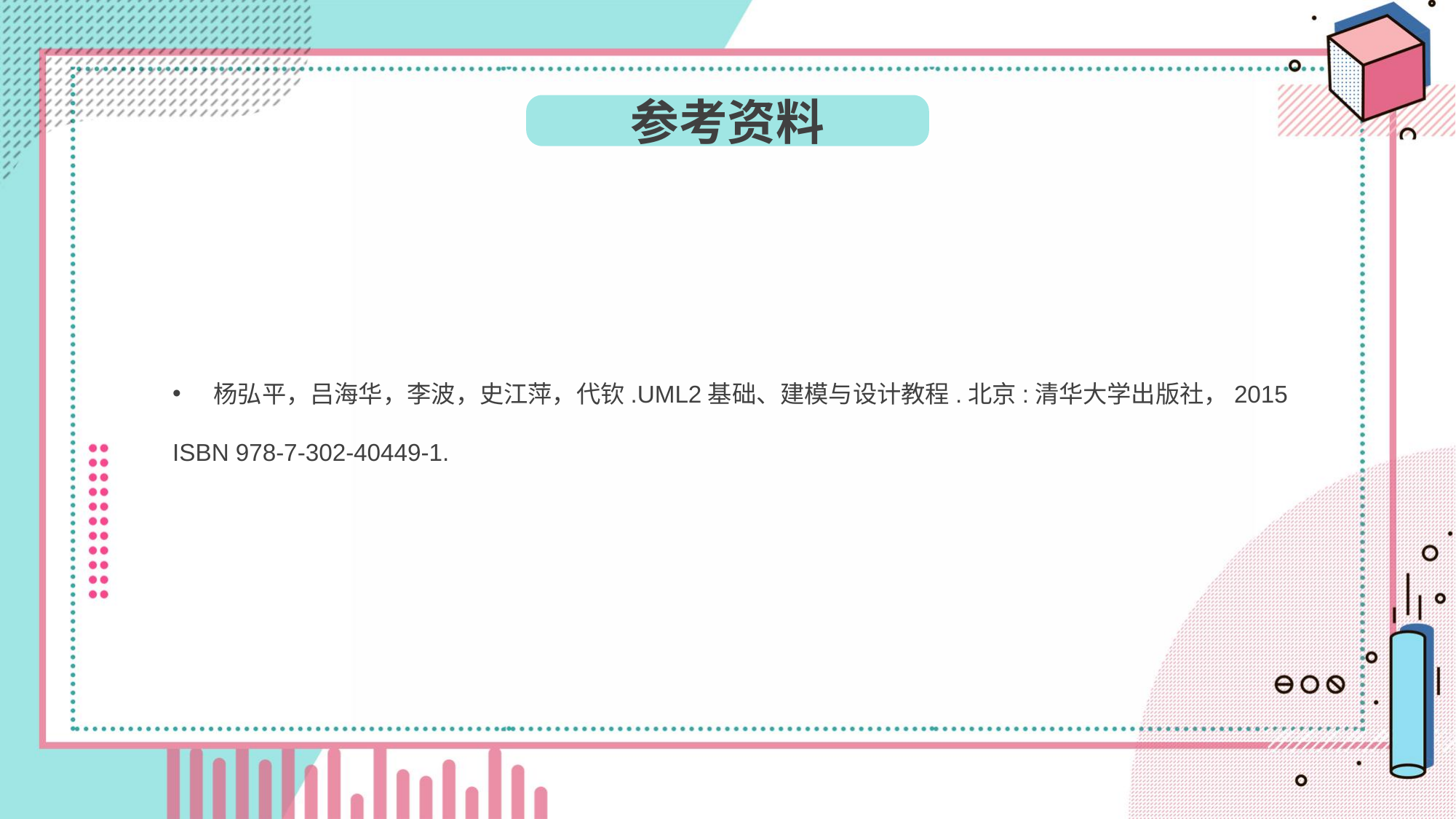

参考资料
杨弘平，吕海华，李波，史江萍，代钦.UML2基础、建模与设计教程.北京:清华大学出版社，2015
ISBN 978-7-302-40449-1.